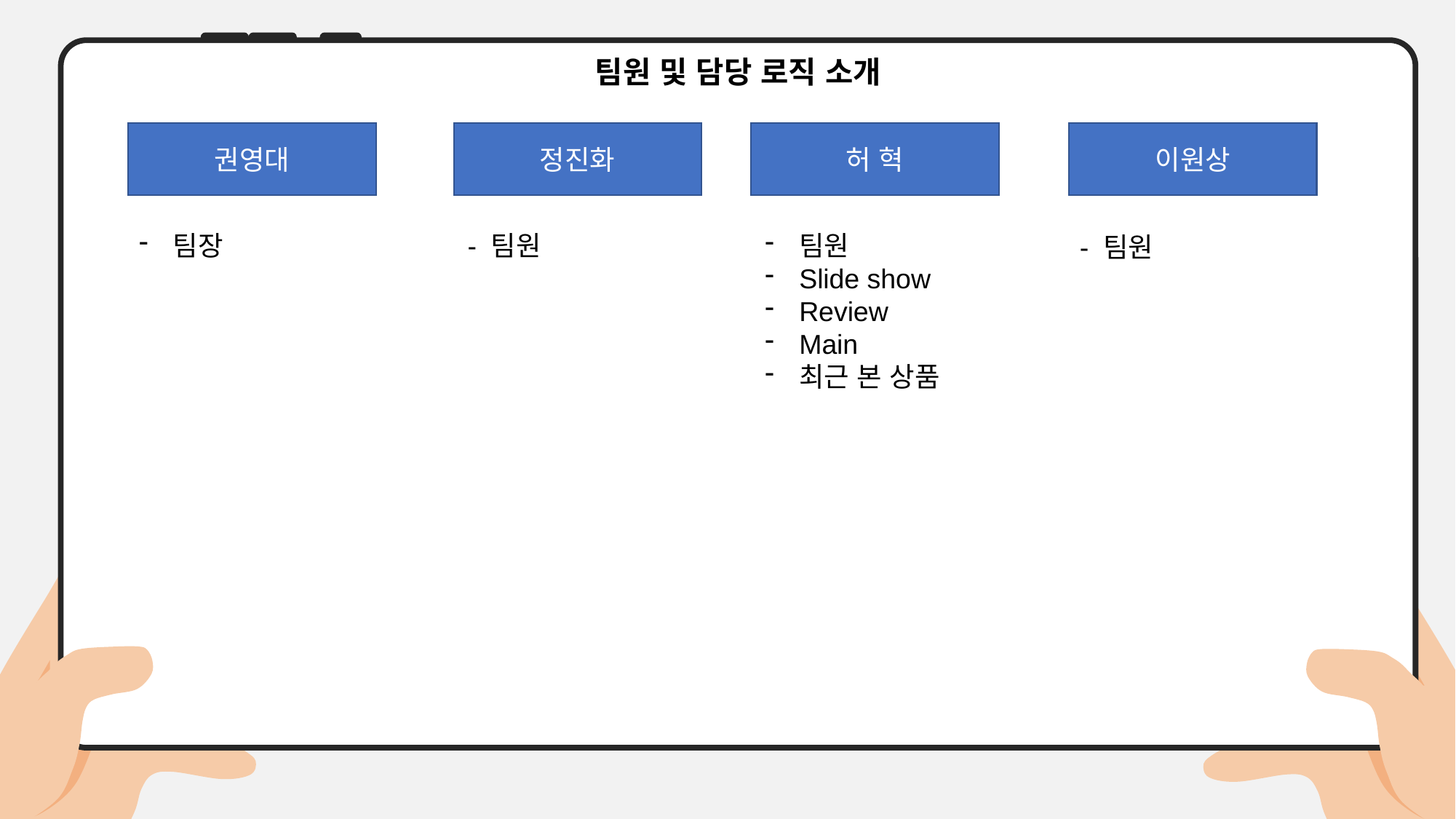

팀원 및 담당 로직 소개
권영대
정진화
허 혁
이원상
팀장

- 팀원
팀원
Slide show
Review
Main
최근 본 상품
- 팀원